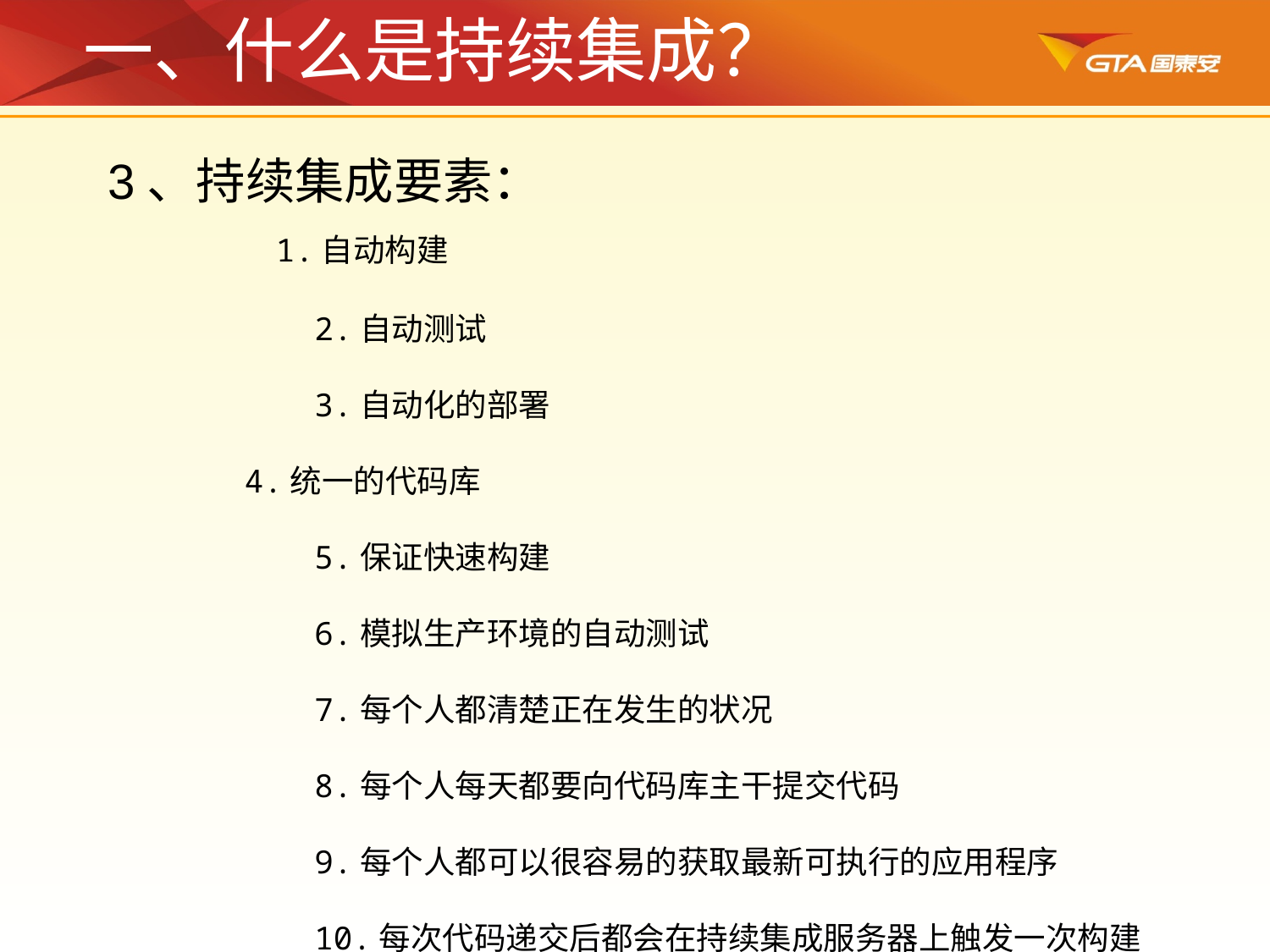

一、什么是持续集成？
3、持续集成要素：
　       1.自动构建

        2.自动测试

        3.自动化的部署

　      4.统一的代码库

        5.保证快速构建

        6.模拟生产环境的自动测试

        7.每个人都清楚正在发生的状况

        8.每个人每天都要向代码库主干提交代码

        9.每个人都可以很容易的获取最新可执行的应用程序

        10.每次代码递交后都会在持续集成服务器上触发一次构建